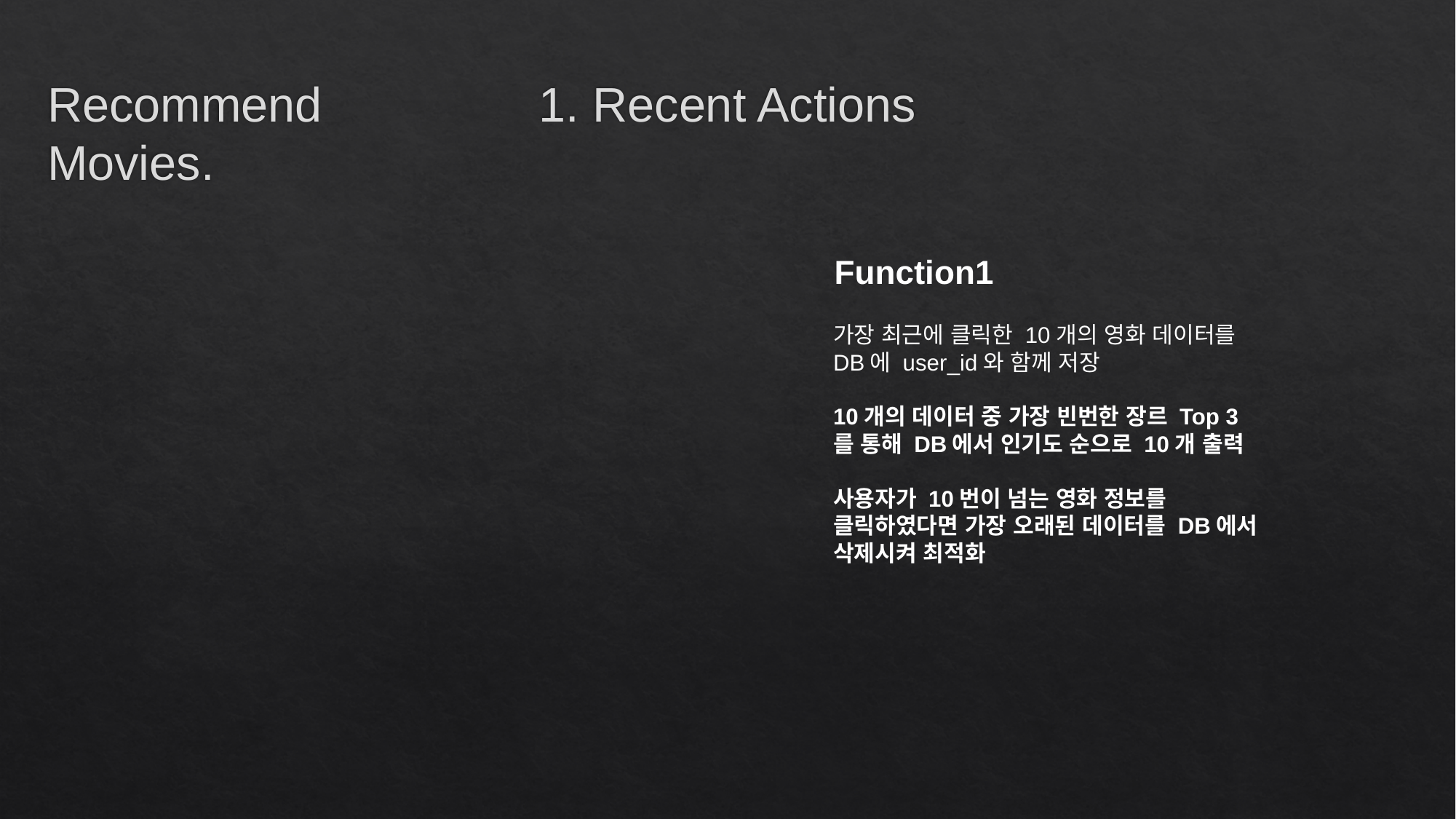

Recommend Movies.
1. Recent Actions
Function1
가장 최근에 클릭한 10개의 영화 데이터를 DB에 user_id와 함께 저장
10개의 데이터 중 가장 빈번한 장르 Top 3 를 통해 DB에서 인기도 순으로 10개 출력
사용자가 10번이 넘는 영화 정보를 클릭하였다면 가장 오래된 데이터를 DB에서 삭제시켜 최적화